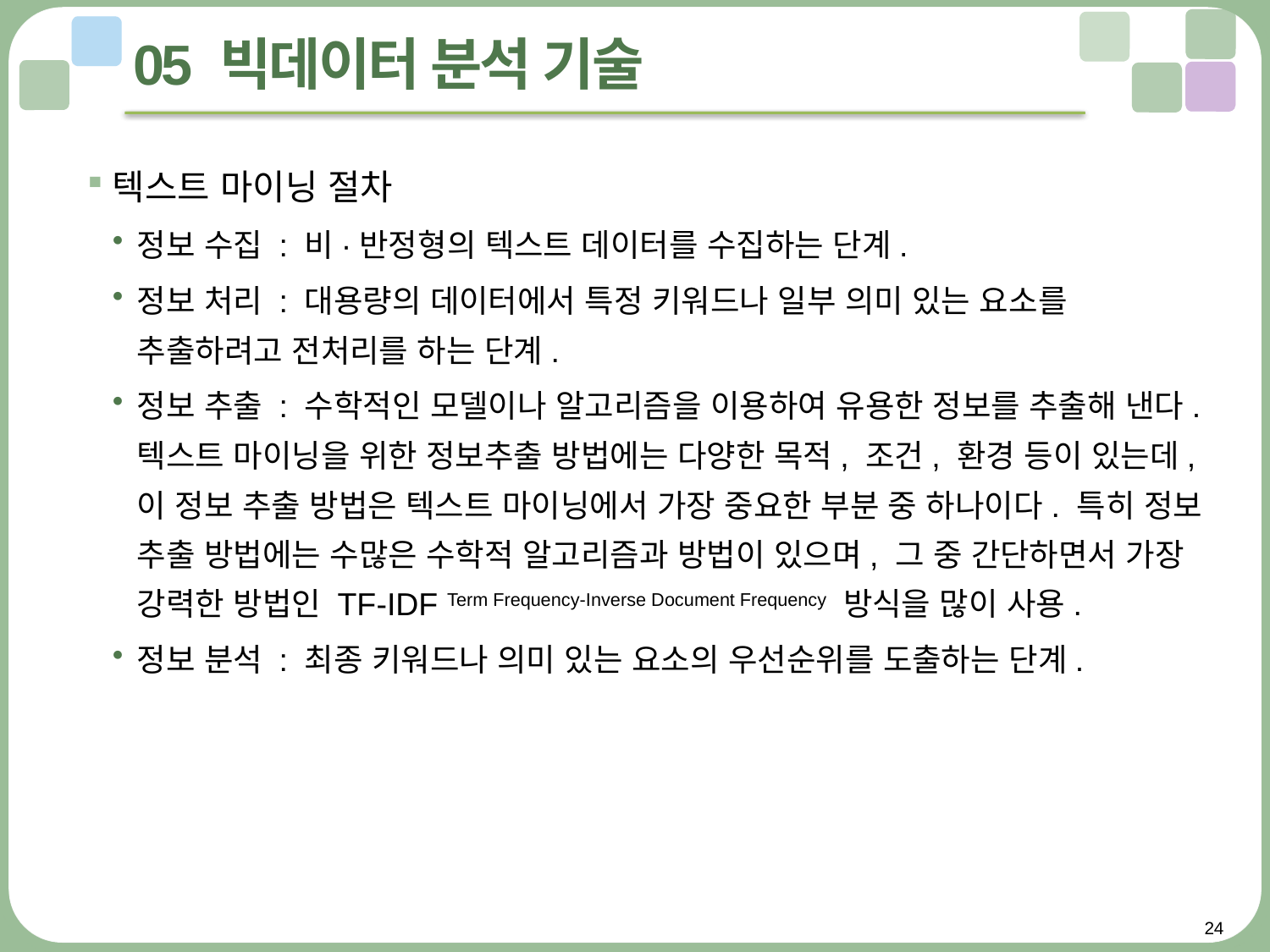

# 05 빅데이터 분석 기술
텍스트 마이닝 절차
정보 수집 : 비·반정형의 텍스트 데이터를 수집하는 단계.
정보 처리 : 대용량의 데이터에서 특정 키워드나 일부 의미 있는 요소를 추출하려고 전처리를 하는 단계.
정보 추출 : 수학적인 모델이나 알고리즘을 이용하여 유용한 정보를 추출해 낸다. 텍스트 마이닝을 위한 정보추출 방법에는 다양한 목적, 조건, 환경 등이 있는데, 이 정보 추출 방법은 텍스트 마이닝에서 가장 중요한 부분 중 하나이다. 특히 정보 추출 방법에는 수많은 수학적 알고리즘과 방법이 있으며, 그 중 간단하면서 가장 강력한 방법인 TF-IDF Term Frequency-Inverse Document Frequency 방식을 많이 사용.
정보 분석 : 최종 키워드나 의미 있는 요소의 우선순위를 도출하는 단계.